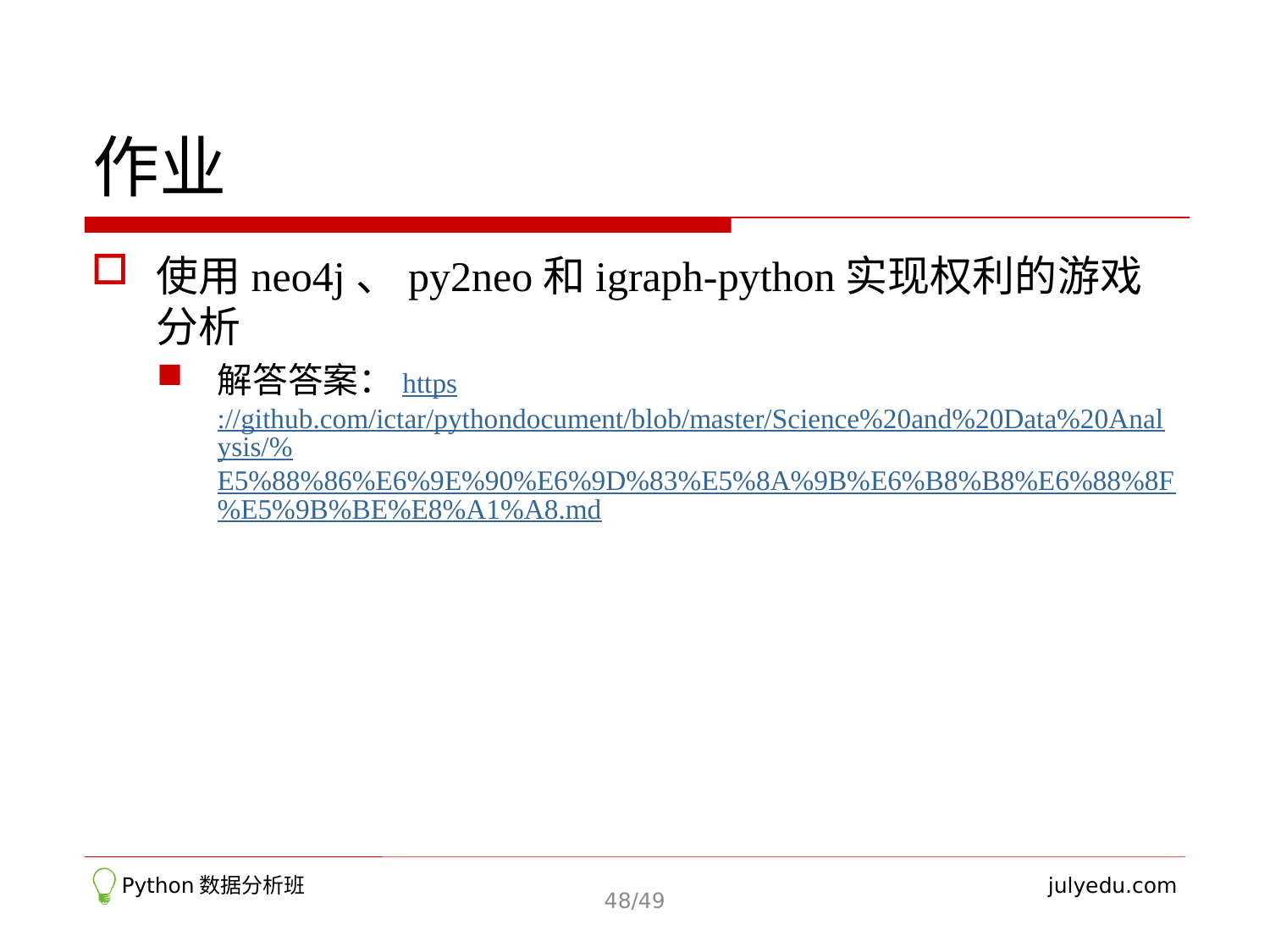

# 作业
使用neo4j、py2neo和igraph-python实现权利的游戏分析
解答答案：https://github.com/ictar/pythondocument/blob/master/Science%20and%20Data%20Analysis/%E5%88%86%E6%9E%90%E6%9D%83%E5%8A%9B%E6%B8%B8%E6%88%8F%E5%9B%BE%E8%A1%A8.md

     Python数据分析班
julyedu.com
48/49